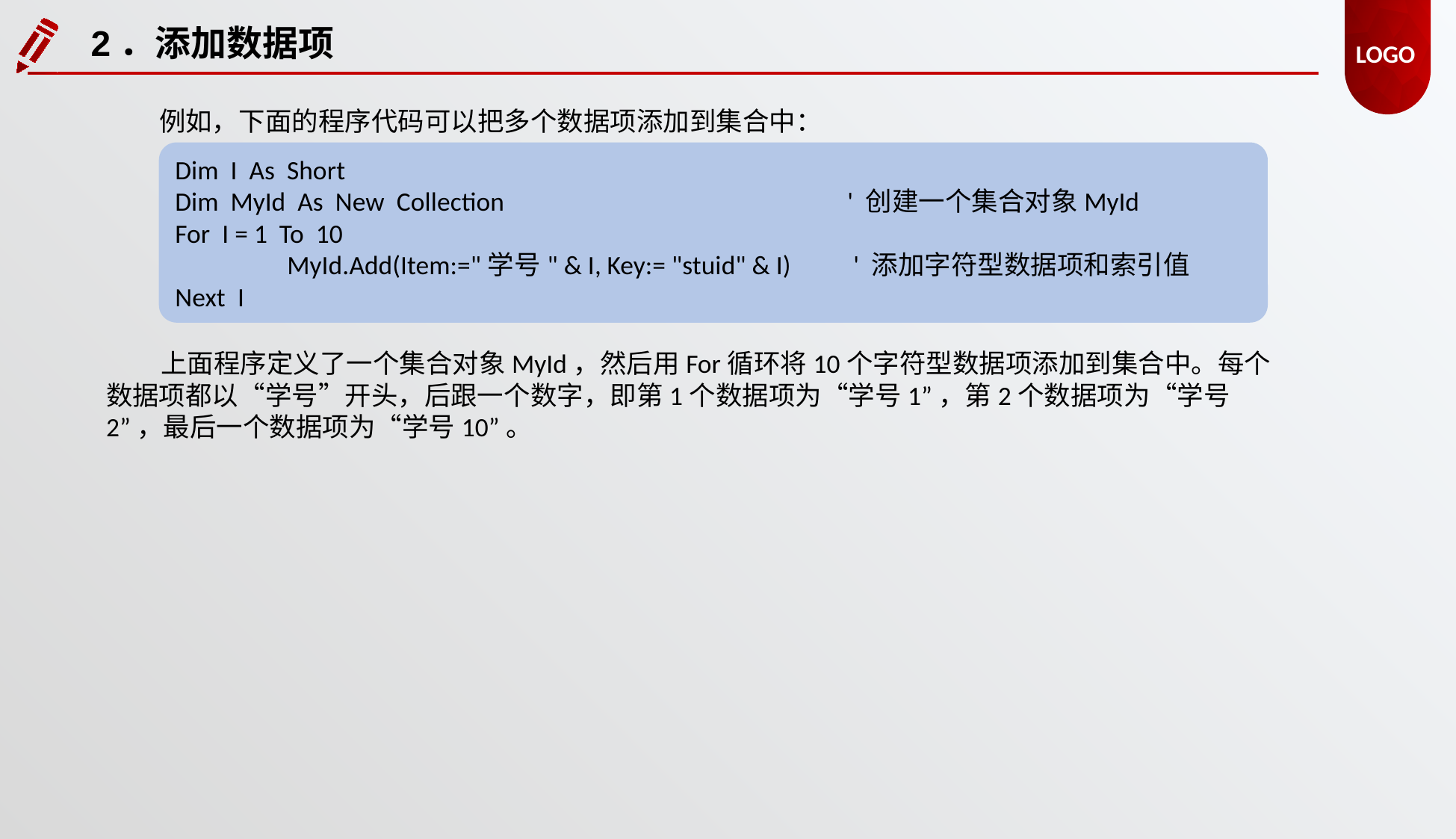

2．添加数据项
例如，下面的程序代码可以把多个数据项添加到集合中：
Dim  I  As  Short
Dim  MyId  As  New  Collection				' 创建一个集合对象MyId
For  I = 1  To  10
	MyId.Add(Item:="学号" & I, Key:= "stuid" & I)	 ' 添加字符型数据项和索引值
Next  I
上面程序定义了一个集合对象MyId，然后用For循环将10个字符型数据项添加到集合中。每个数据项都以“学号”开头，后跟一个数字，即第1个数据项为“学号1”，第2个数据项为“学号2”，最后一个数据项为“学号10”。